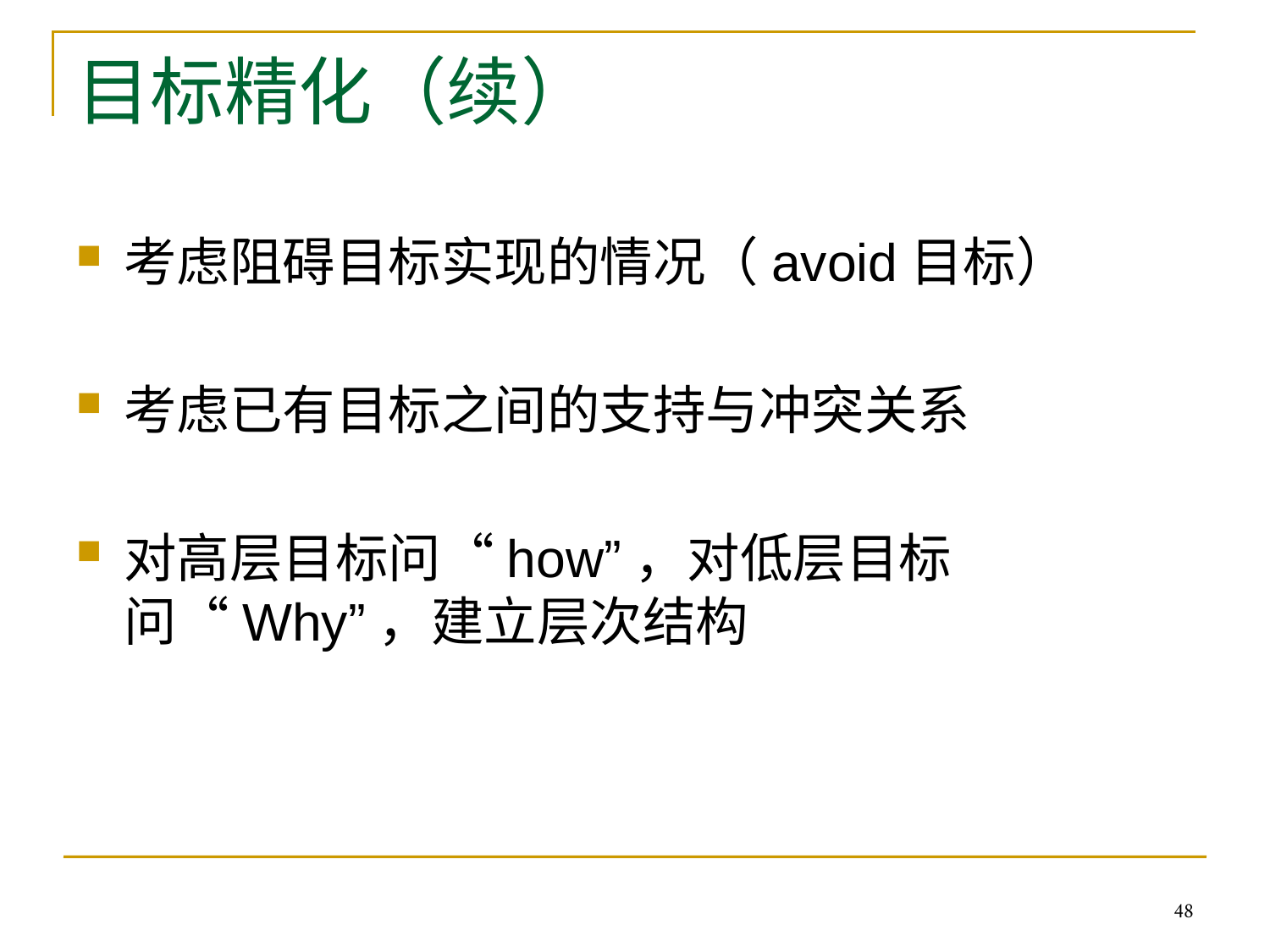

# 目标精化（续）
考虑阻碍目标实现的情况（avoid目标）

考虑已有目标之间的支持与冲突关系

对高层目标问“how”，对低层目标问“Why”，建立层次结构

48